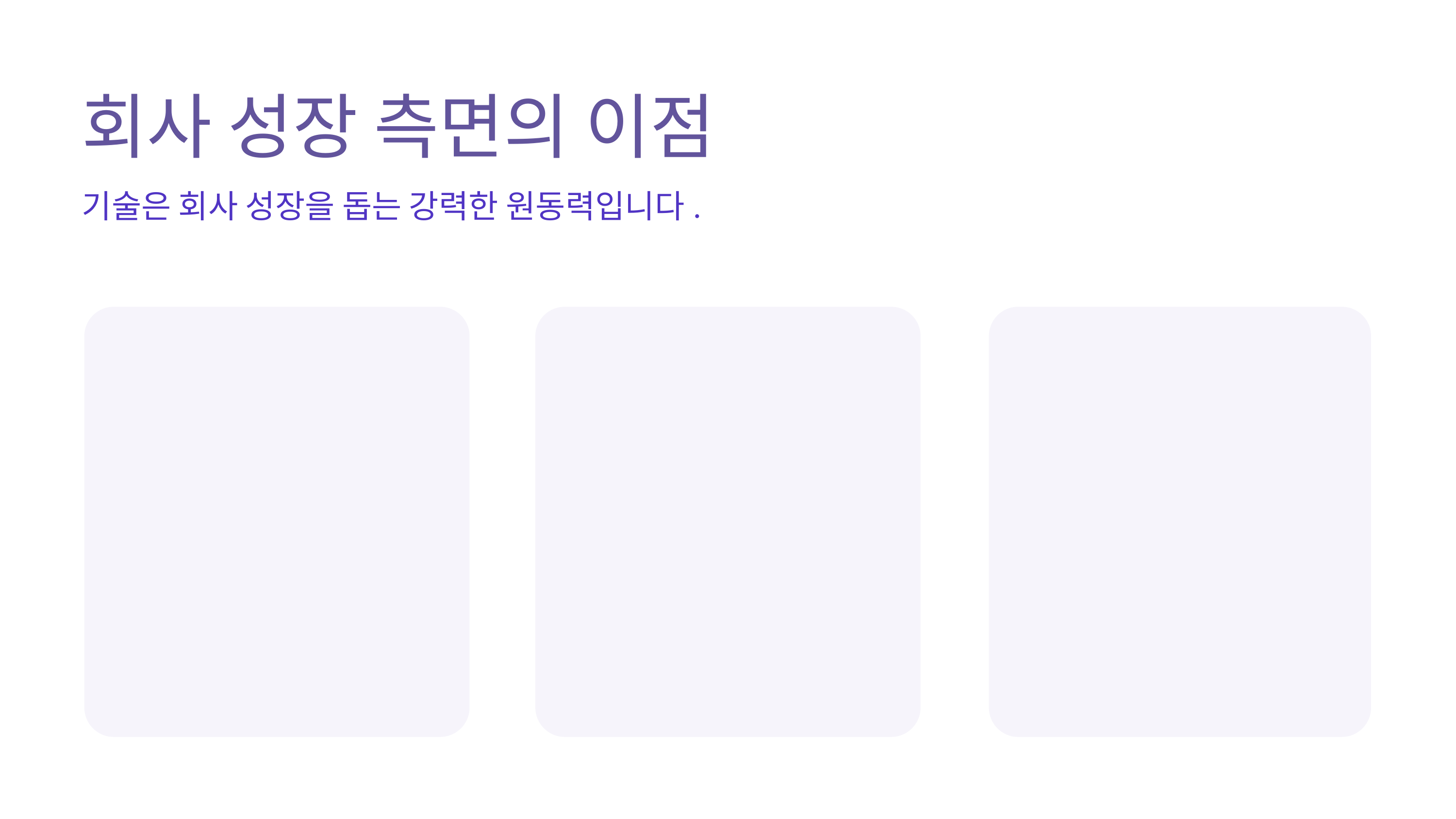

회사 성장 측면의 이점
기술은 회사 성장을 돕는 강력한 원동력입니다.